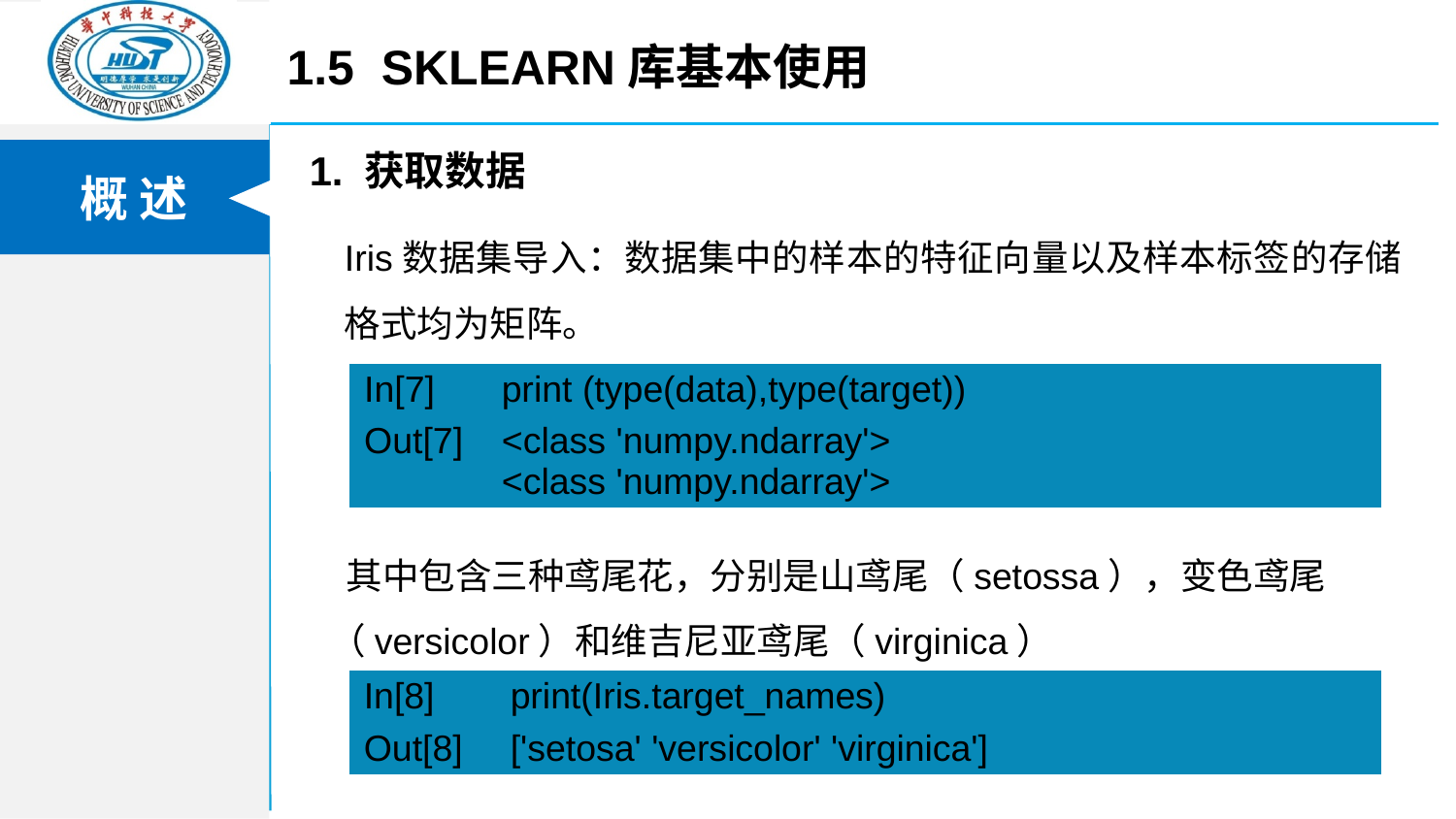

1.5  Sklearn库基本使用
 1. 获取数据
Iris数据集导入：数据集中的样本的特征向量以及样本标签的存储格式均为矩阵。
| In[7] | print (type(data),type(target)) |
| --- | --- |
| Out[7] | <class 'numpy.ndarray'> <class 'numpy.ndarray'> |
 其中包含三种鸢尾花，分别是山鸢尾（setossa），变色鸢尾（versicolor）和维吉尼亚鸢尾（virginica）
| In[8] | print(Iris.target\_names) |
| --- | --- |
| Out[8] | ['setosa' 'versicolor' 'virginica'] |